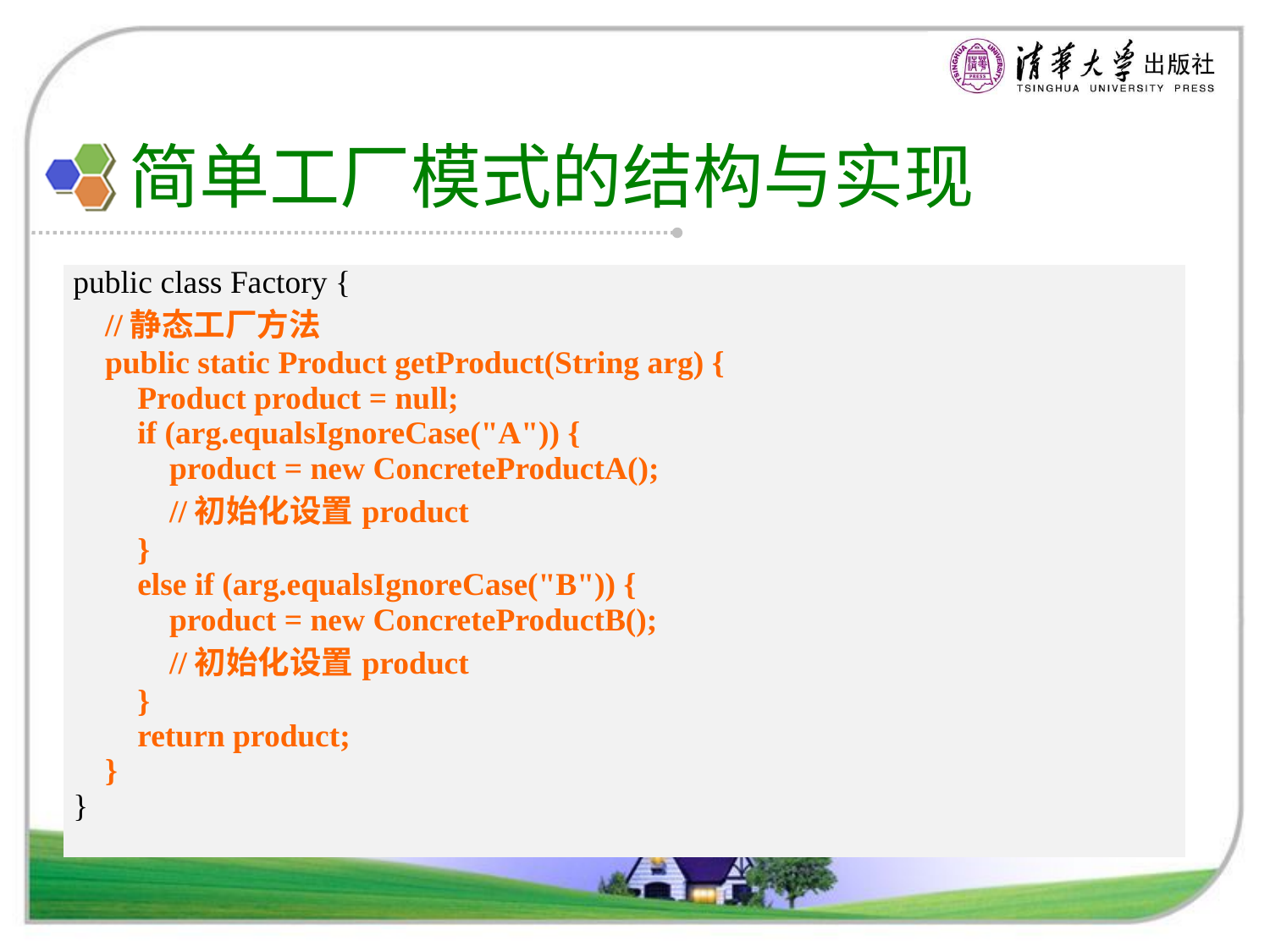

# 简单工厂模式的结构与实现
简单工厂模式的实现
典型的工厂类代码：
| public class Factory { //静态工厂方法 public static Product getProduct(String arg) { Product product = null; if (arg.equalsIgnoreCase("A")) { product = new ConcreteProductA(); //初始化设置product } else if (arg.equalsIgnoreCase("B")) { product = new ConcreteProductB(); //初始化设置product } return product; } } |
| --- |